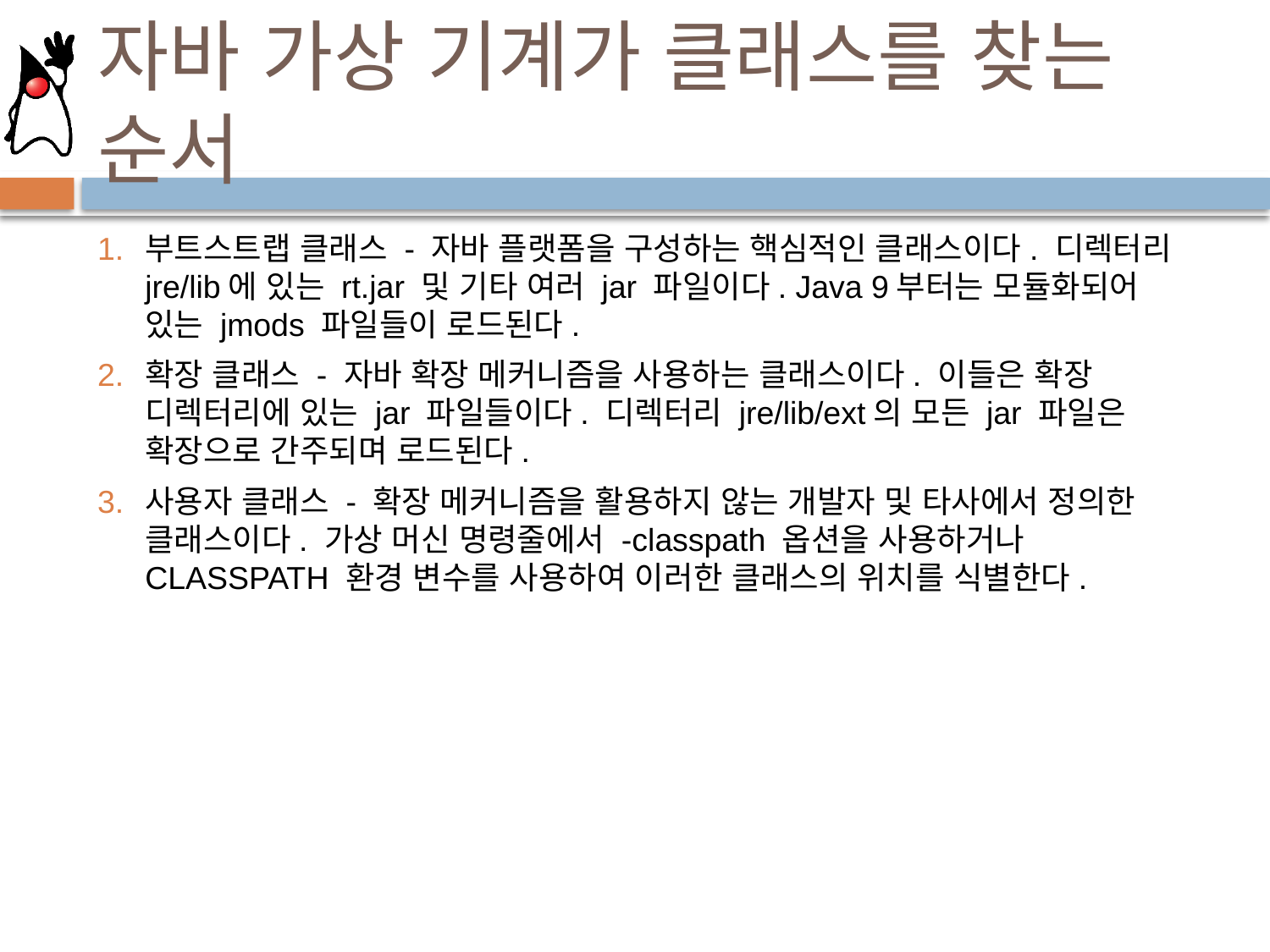

# 자바 가상 기계가 클래스를 찾는 순서
부트스트랩 클래스 - 자바 플랫폼을 구성하는 핵심적인 클래스이다. 디렉터리 jre/lib에 있는 rt.jar 및 기타 여러 jar 파일이다. Java 9부터는 모듈화되어 있는 jmods 파일들이 로드된다.
확장 클래스 - 자바 확장 메커니즘을 사용하는 클래스이다. 이들은 확장 디렉터리에 있는 jar 파일들이다. 디렉터리 jre/lib/ext의 모든 jar 파일은 확장으로 간주되며 로드된다.
사용자 클래스 - 확장 메커니즘을 활용하지 않는 개발자 및 타사에서 정의한 클래스이다. 가상 머신 명령줄에서 -classpath 옵션을 사용하거나 CLASSPATH 환경 변수를 사용하여 이러한 클래스의 위치를 식별한다.